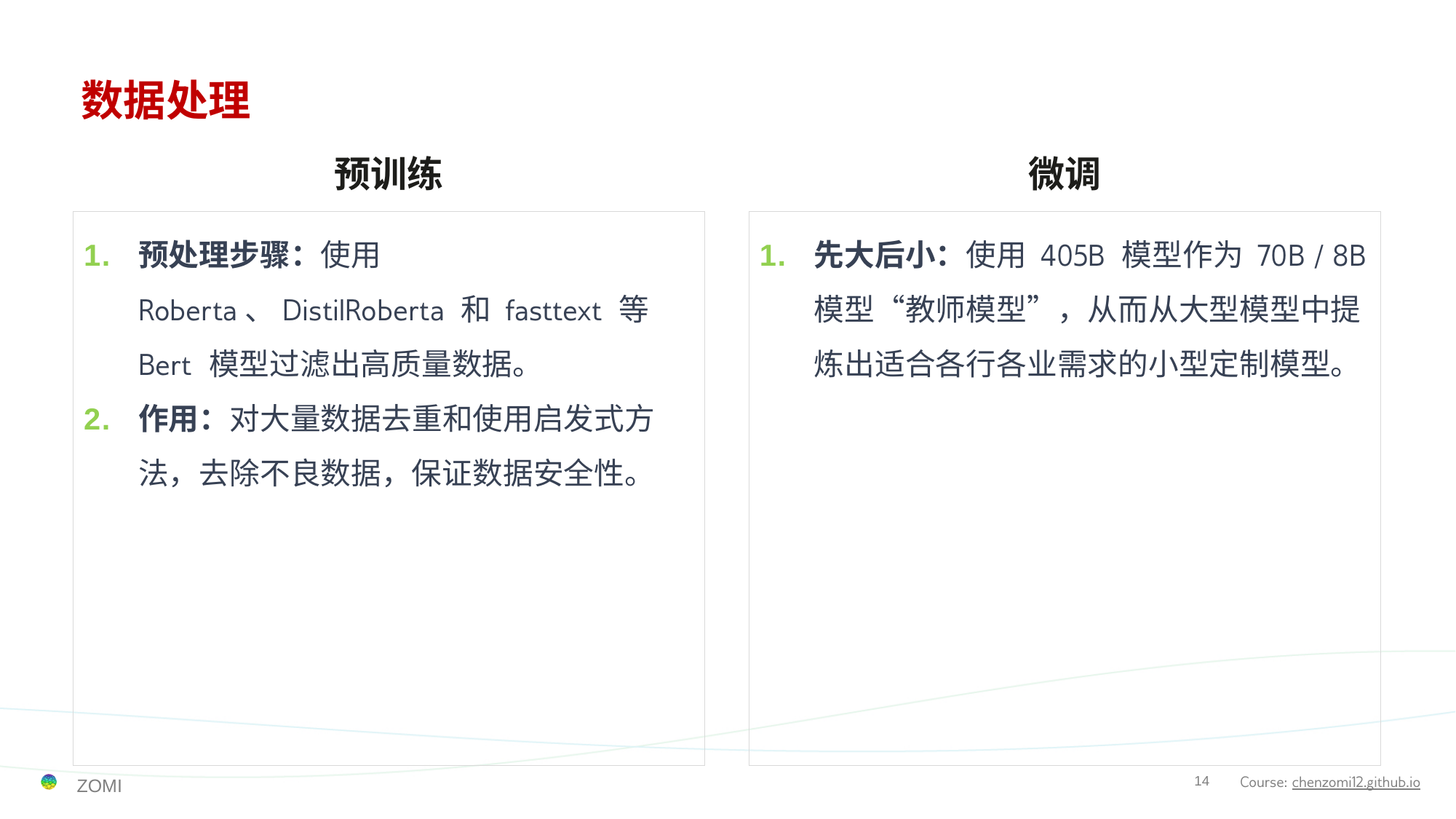

# 数据处理
预训练
微调
预处理步骤：使用 Roberta、DistilRoberta 和 fasttext 等 Bert 模型过滤出高质量数据。
作用：对大量数据去重和使用启发式方法，去除不良数据，保证数据安全性。

先大后小：使用 405B 模型作为 70B / 8B 模型“教师模型”，从而从大型模型中提炼出适合各行各业需求的小型定制模型。